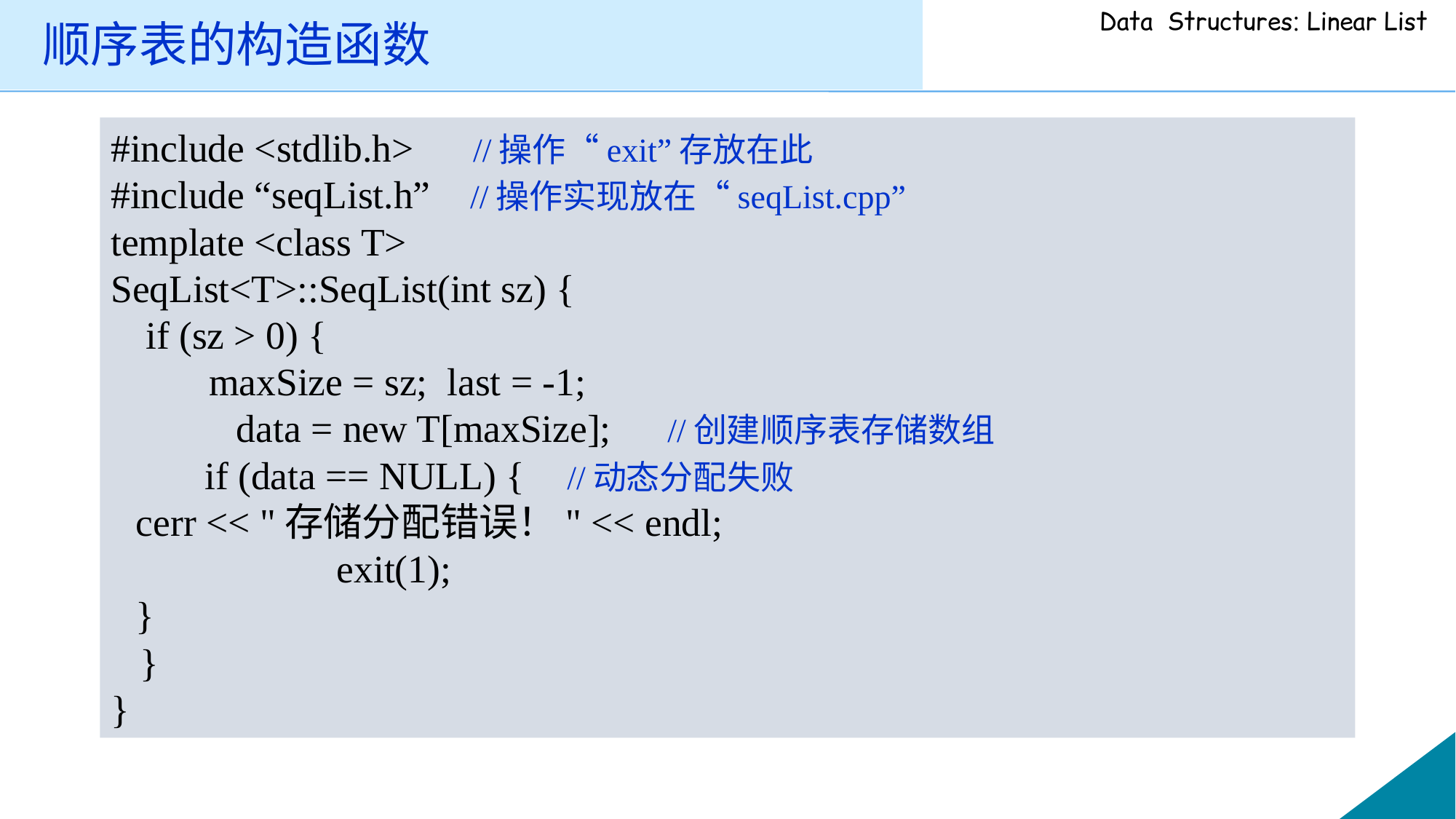

# 顺序表的构造函数
#include <stdlib.h>      //操作“exit”存放在此
#include “seqList.h”    //操作实现放在“seqList.cpp”
template <class T>
SeqList<T>::SeqList(int sz) {
	 if (sz > 0) {
          maxSize = sz;  last = -1;
	 	data = new T[maxSize];	   //创建顺序表存储数组
 	       if (data == NULL) { 	   //动态分配失败
			cerr << "存储分配错误！" << endl;
                 	exit(1);
		}
   }
}